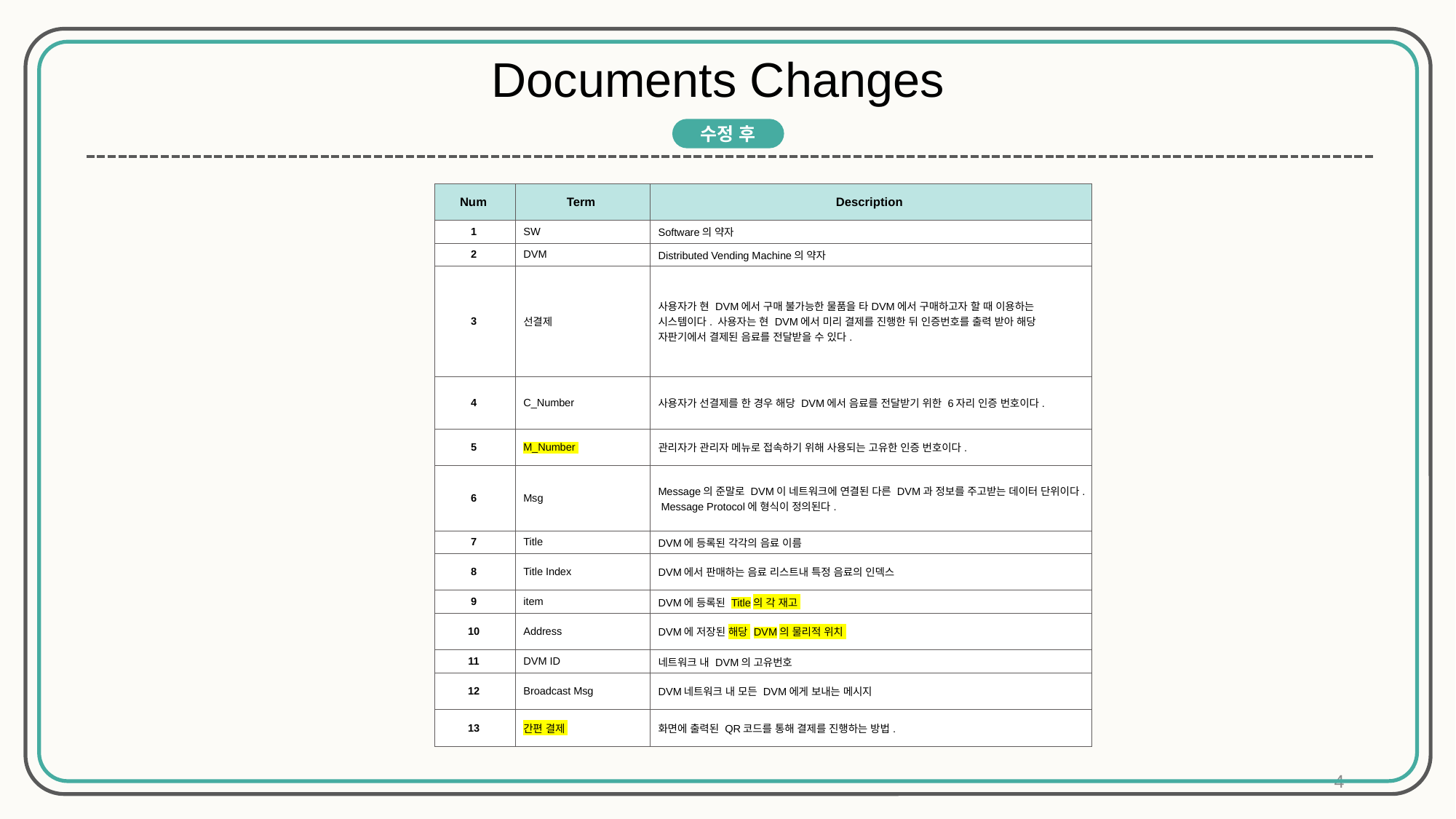

Documents Changes
수정 후

| Num | Term | Description |
| --- | --- | --- |
| 1 | SW | Software의 약자 |
| 2 | DVM | Distributed Vending Machine의 약자 |
| 3 | 선결제 | 사용자가 현 DVM에서 구매 불가능한 물품을 타DVM에서 구매하고자 할 때 이용하는 시스템이다. 사용자는 현 DVM에서 미리 결제를 진행한 뒤 인증번호를 출력 받아 해당 자판기에서 결제된 음료를 전달받을 수 있다. |
| 4 | C\_Number | 사용자가 선결제를 한 경우 해당 DVM에서 음료를 전달받기 위한 6자리 인증 번호이다. |
| 5 | M\_Number | 관리자가 관리자 메뉴로 접속하기 위해 사용되는 고유한 인증 번호이다. |
| 6 | Msg | Message의 준말로 DVM이 네트워크에 연결된 다른 DVM과 정보를 주고받는 데이터 단위이다. Message Protocol에 형식이 정의된다. |
| 7 | Title | DVM에 등록된 각각의 음료 이름 |
| 8 | Title Index | DVM에서 판매하는 음료 리스트내 특정 음료의 인덱스 |
| 9 | item | DVM에 등록된 Title의 각 재고 |
| 10 | Address | DVM에 저장된 해당 DVM의 물리적 위치 |
| 11 | DVM ID | 네트워크 내 DVM의 고유번호 |
| 12 | Broadcast Msg | DVM네트워크 내 모든 DVM에게 보내는 메시지 |
| 13 | 간편 결제 | 화면에 출력된 QR코드를 통해 결제를 진행하는 방법. |
4